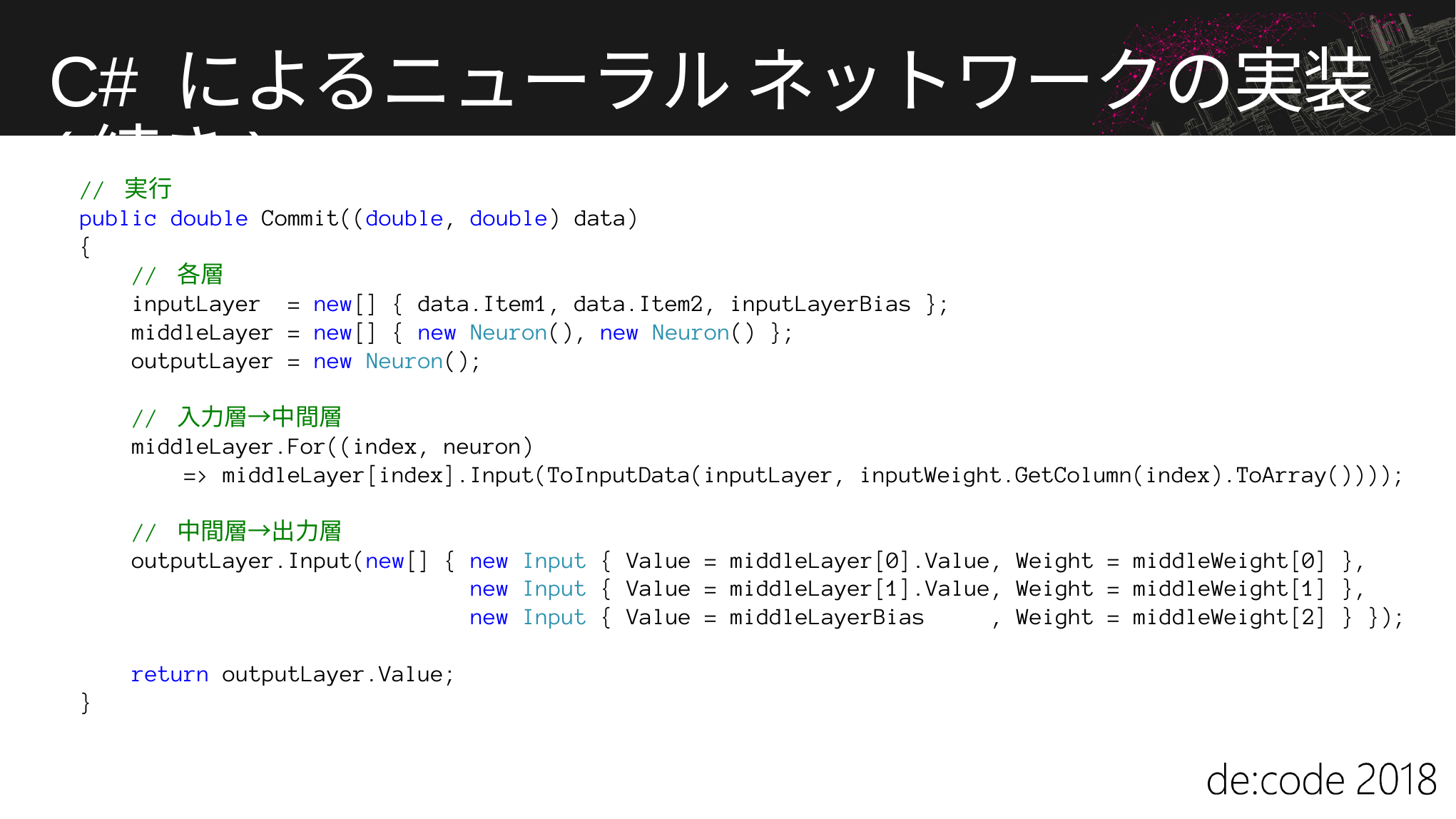

# C# によるニューラル ネットワークの実装 (続き)
    // 実行
    public double Commit((double, double) data)
    {
        // 各層
        inputLayer  = new[] { data.Item1, data.Item2, inputLayerBias };
        middleLayer = new[] { new Neuron(), new Neuron() };
        outputLayer = new Neuron();

        // 入力層→中間層
        middleLayer.For((index, neuron)
            => middleLayer[index].Input(ToInputData(inputLayer, inputWeight.GetColumn(index).ToArray())));

        // 中間層→出力層
        outputLayer.Input(new[] { new Input { Value = middleLayer[0].Value, Weight = middleWeight[0] },
                                  new Input { Value = middleLayer[1].Value, Weight = middleWeight[1] },
                                  new Input { Value = middleLayerBias     , Weight = middleWeight[2] } });

        return outputLayer.Value;
    }